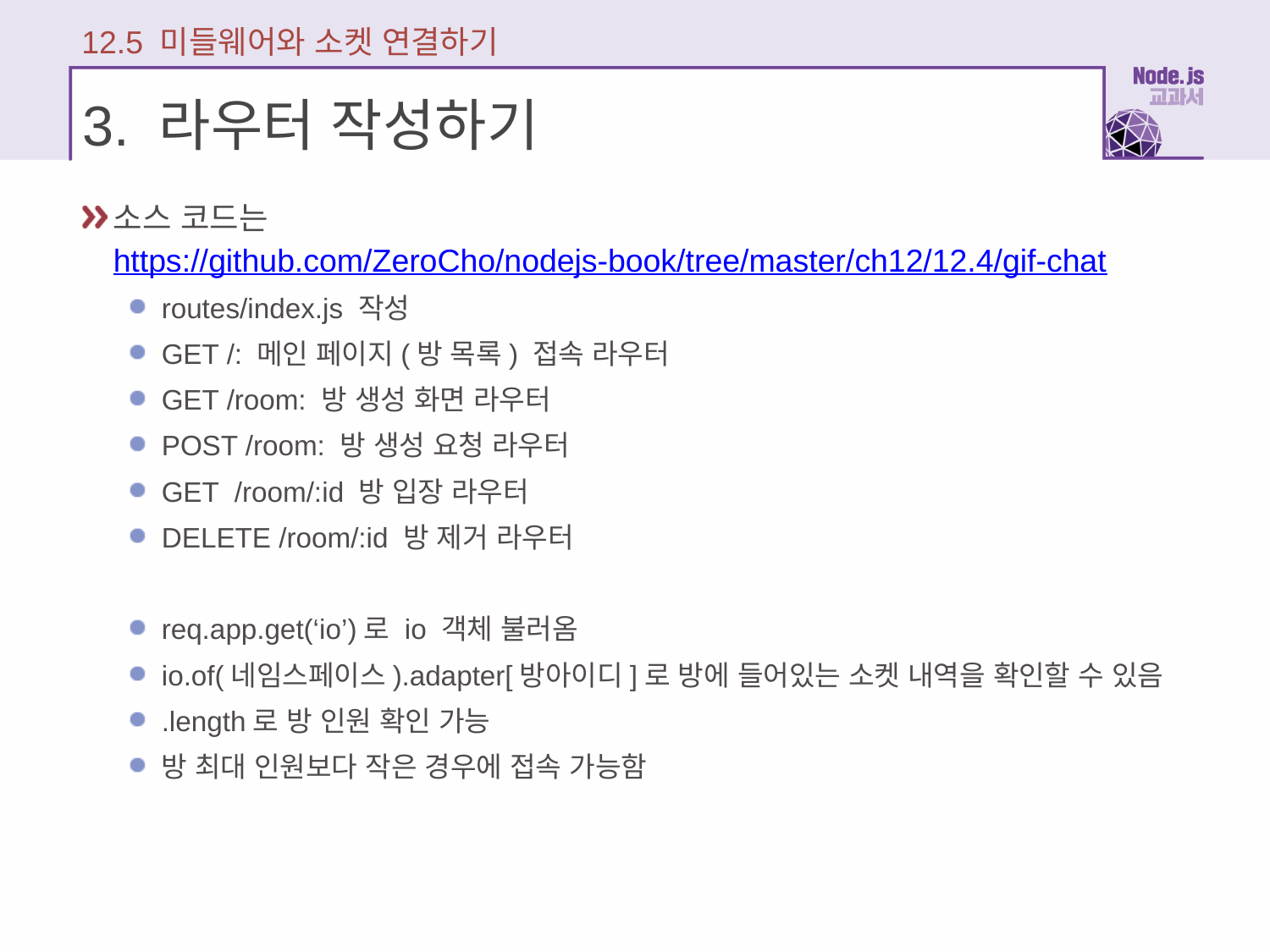

12.5 미들웨어와 소켓 연결하기
# 3. 라우터 작성하기
소스 코드는 https://github.com/ZeroCho/nodejs-book/tree/master/ch12/12.4/gif-chat
routes/index.js 작성
GET /: 메인 페이지(방 목록) 접속 라우터
GET /room: 방 생성 화면 라우터
POST /room: 방 생성 요청 라우터
GET  /room/:id 방 입장 라우터
DELETE /room/:id 방 제거 라우터

req.app.get(‘io’)로 io 객체 불러옴
io.of(네임스페이스).adapter[방아이디]로 방에 들어있는 소켓 내역을 확인할 수 있음
.length로 방 인원 확인 가능
방 최대 인원보다 작은 경우에 접속 가능함